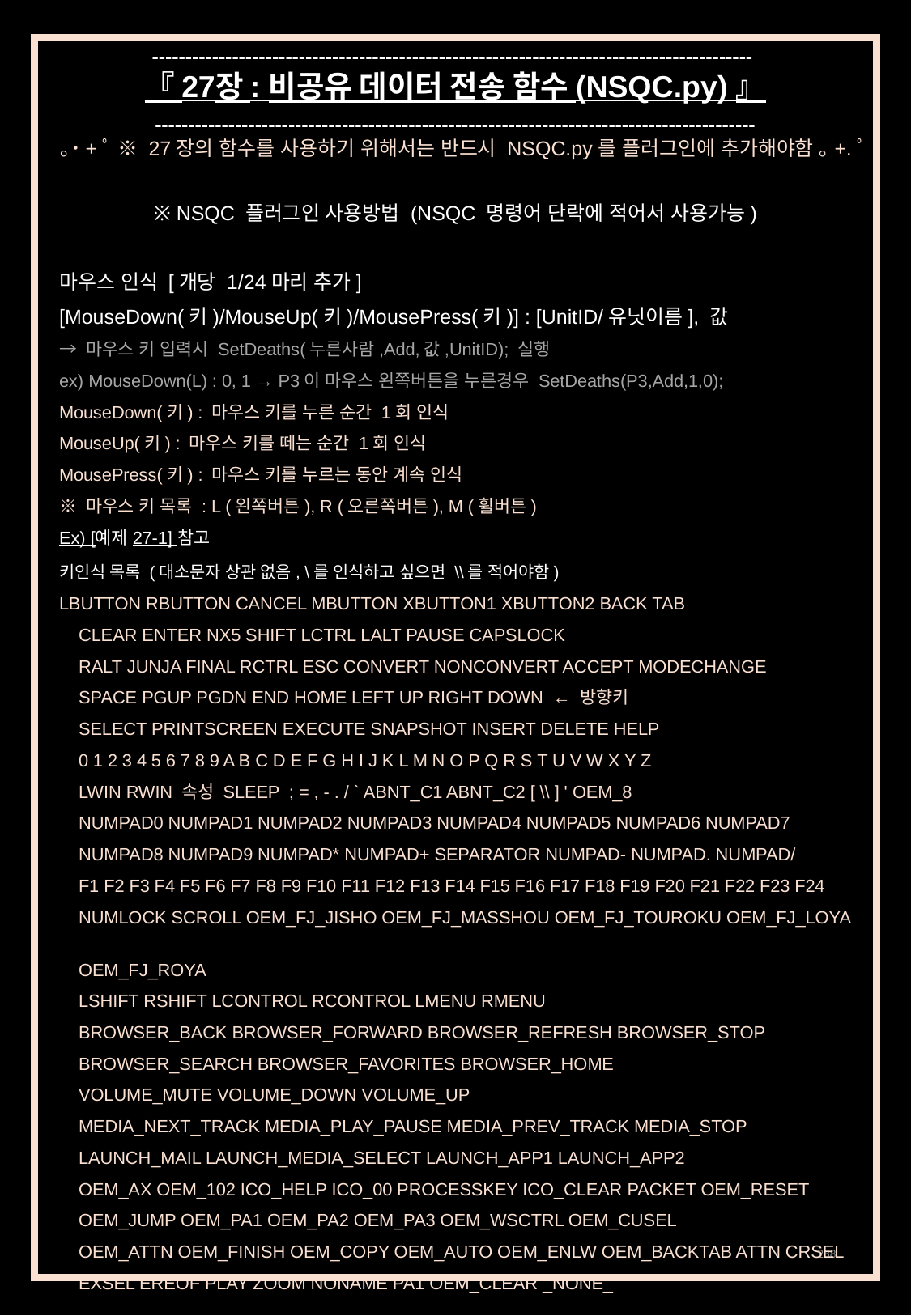

------------------------------------------------------------------------------------------
『 27장 : 비공유 데이터 전송 함수 (NSQC.py) 』
------------------------------------------------------------------------------------------

｡˙+ﾟ ※ 27장의 함수를 사용하기 위해서는 반드시 NSQC.py를 플러그인에 추가해야함 ｡+.ﾟ
※ NSQC 플러그인 사용방법 (NSQC 명령어 단락에 적어서 사용가능)

마우스 인식 [개당 1/24마리 추가]
[MouseDown(키)/MouseUp(키)/MousePress(키)] : [UnitID/유닛이름], 값
→ 마우스 키 입력시 SetDeaths(누른사람,Add,값,UnitID); 실행
ex) MouseDown(L) : 0, 1 → P3이 마우스 왼쪽버튼을 누른경우 SetDeaths(P3,Add,1,0);
MouseDown(키) : 마우스 키를 누른 순간 1회 인식
MouseUp(키) : 마우스 키를 떼는 순간 1회 인식
MousePress(키) : 마우스 키를 누르는 동안 계속 인식
※ 마우스 키 목록 : L (왼쪽버튼), R (오른쪽버튼), M (휠버튼)
Ex) [예제 27-1] 참고
키인식 목록 (대소문자 상관 없음, \를 인식하고 싶으면 \\를 적어야함)
LBUTTON RBUTTON CANCEL MBUTTON XBUTTON1 XBUTTON2 BACK TAB
    CLEAR ENTER NX5 SHIFT LCTRL LALT PAUSE CAPSLOCK
    RALT JUNJA FINAL RCTRL ESC CONVERT NONCONVERT ACCEPT MODECHANGE
    SPACE PGUP PGDN END HOME LEFT UP RIGHT DOWN  ← 방향키
    SELECT PRINTSCREEN EXECUTE SNAPSHOT INSERT DELETE HELP
    0 1 2 3 4 5 6 7 8 9 A B C D E F G H I J K L M N O P Q R S T U V W X Y Z
    LWIN RWIN 속성 SLEEP  ; = , - . / ` ABNT_C1 ABNT_C2 [ \\ ] ' OEM_8
    NUMPAD0 NUMPAD1 NUMPAD2 NUMPAD3 NUMPAD4 NUMPAD5 NUMPAD6 NUMPAD7
    NUMPAD8 NUMPAD9 NUMPAD* NUMPAD+ SEPARATOR NUMPAD- NUMPAD. NUMPAD/
    F1 F2 F3 F4 F5 F6 F7 F8 F9 F10 F11 F12 F13 F14 F15 F16 F17 F18 F19 F20 F21 F22 F23 F24
    NUMLOCK SCROLL OEM_FJ_JISHO OEM_FJ_MASSHOU OEM_FJ_TOUROKU OEM_FJ_LOYA
    OEM_FJ_ROYA
    LSHIFT RSHIFT LCONTROL RCONTROL LMENU RMENU
    BROWSER_BACK BROWSER_FORWARD BROWSER_REFRESH BROWSER_STOP
    BROWSER_SEARCH BROWSER_FAVORITES BROWSER_HOME
    VOLUME_MUTE VOLUME_DOWN VOLUME_UP
    MEDIA_NEXT_TRACK MEDIA_PLAY_PAUSE MEDIA_PREV_TRACK MEDIA_STOP
    LAUNCH_MAIL LAUNCH_MEDIA_SELECT LAUNCH_APP1 LAUNCH_APP2
    OEM_AX OEM_102 ICO_HELP ICO_00 PROCESSKEY ICO_CLEAR PACKET OEM_RESET
    OEM_JUMP OEM_PA1 OEM_PA2 OEM_PA3 OEM_WSCTRL OEM_CUSEL
    OEM_ATTN OEM_FINISH OEM_COPY OEM_AUTO OEM_ENLW OEM_BACKTAB ATTN CRSEL
    EXSEL EREOF PLAY ZOOM NONAME PA1 OEM_CLEAR _NONE_
238